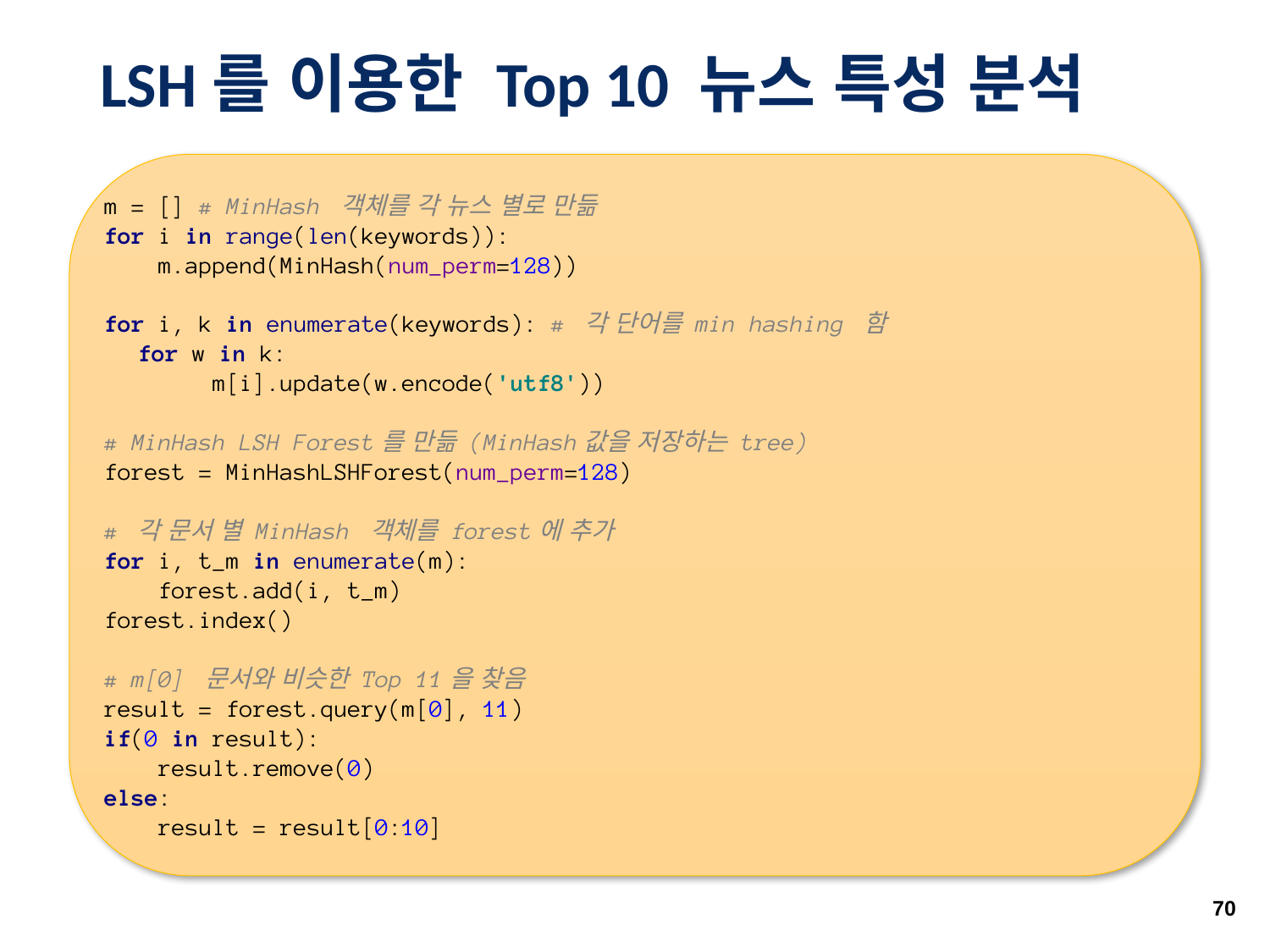

# LSH를 이용한 Top 10 뉴스 특성 분석
m = [] # MinHash 객체를 각 뉴스 별로 만듦
for i in range(len(keywords)):
    m.append(MinHash(num_perm=128))
for i, k in enumerate(keywords): # 각 단어를 min hashing 함
    for w in k:
        m[i].update(w.encode('utf8'))
# MinHash LSH Forest를 만듦 (MinHash값을 저장하는 tree)
forest = MinHashLSHForest(num_perm=128)
# 각 문서 별 MinHash 객체를 forest에 추가
for i, t_m in enumerate(m):
    forest.add(i, t_m)
forest.index()
# m[0] 문서와 비슷한 Top 11을 찾음
result = forest.query(m[0], 11)
if(0 in result):
    result.remove(0)
else:
    result = result[0:10]
70